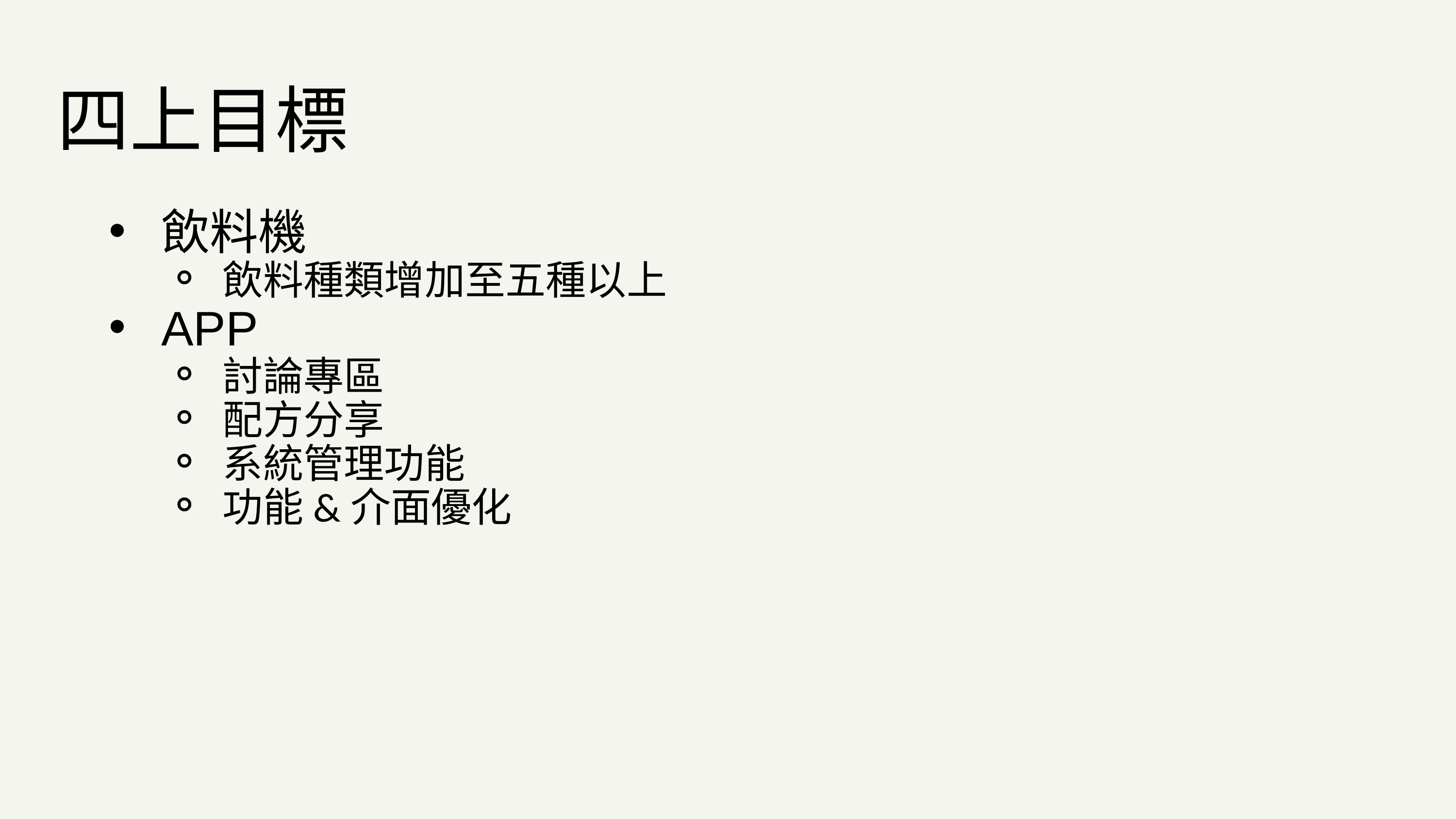

四上目標
飲料機
飲料種類增加至五種以上
APP
討論專區
配方分享
系統管理功能
功能&介面優化